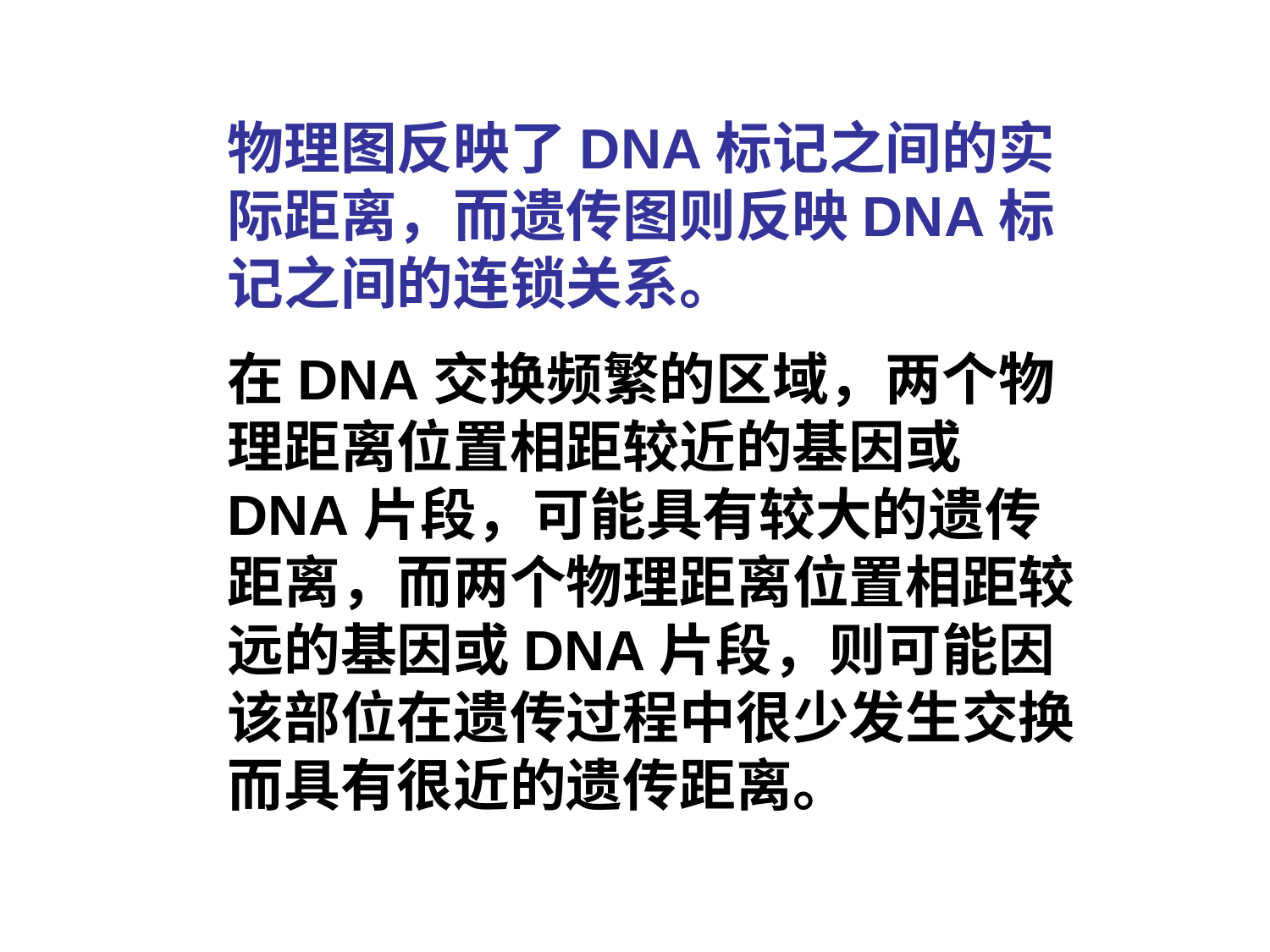

物理图反映了DNA标记之间的实际距离，而遗传图则反映DNA标记之间的连锁关系。
在DNA交换频繁的区域，两个物理距离位置相距较近的基因或DNA片段，可能具有较大的遗传距离，而两个物理距离位置相距较远的基因或DNA片段，则可能因该部位在遗传过程中很少发生交换而具有很近的遗传距离。